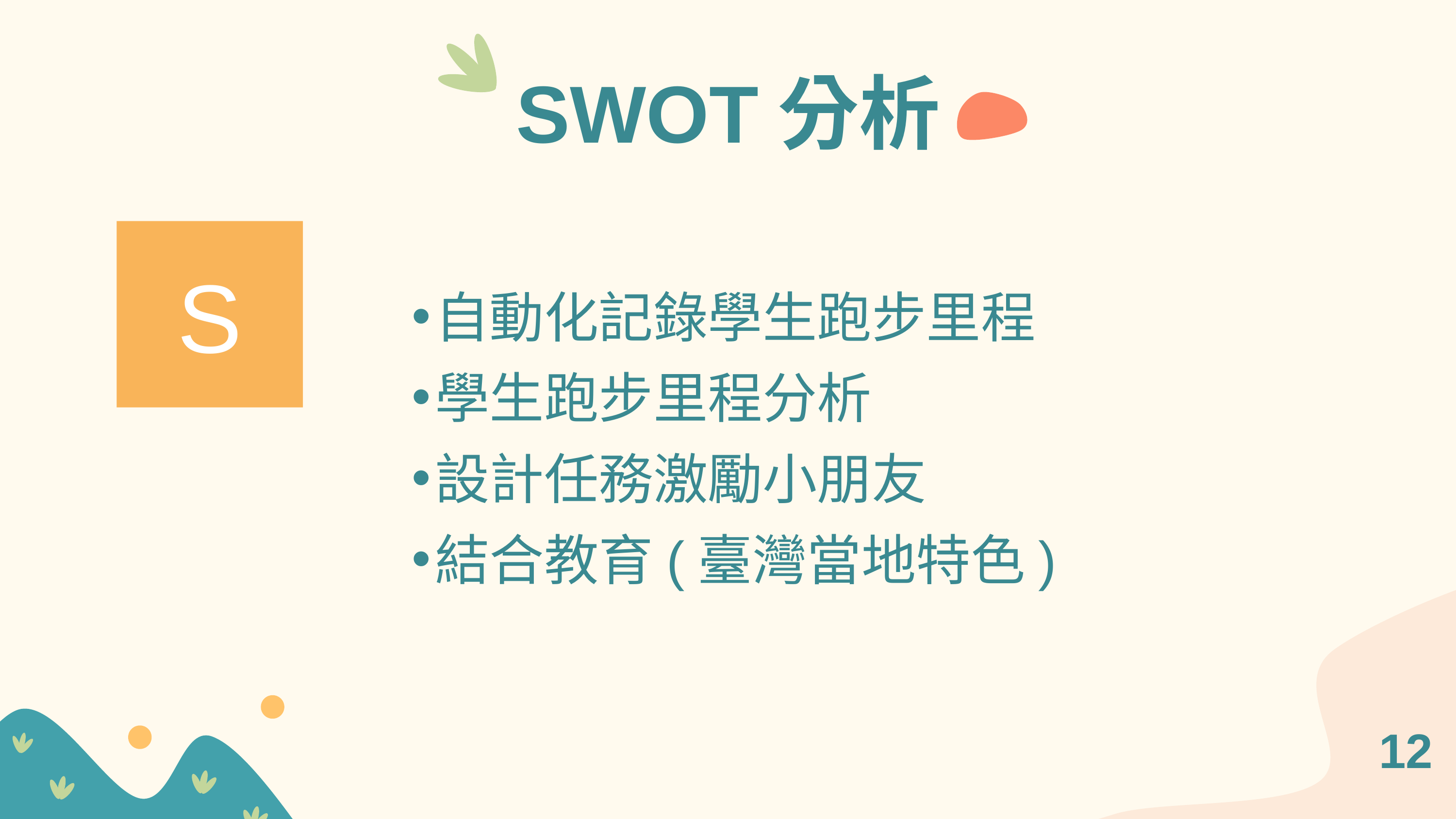

SWOT分析

S
自動化記錄學生跑步里程
學生跑步里程分析
設計任務激勵小朋友
結合教育(臺灣當地特色)

12